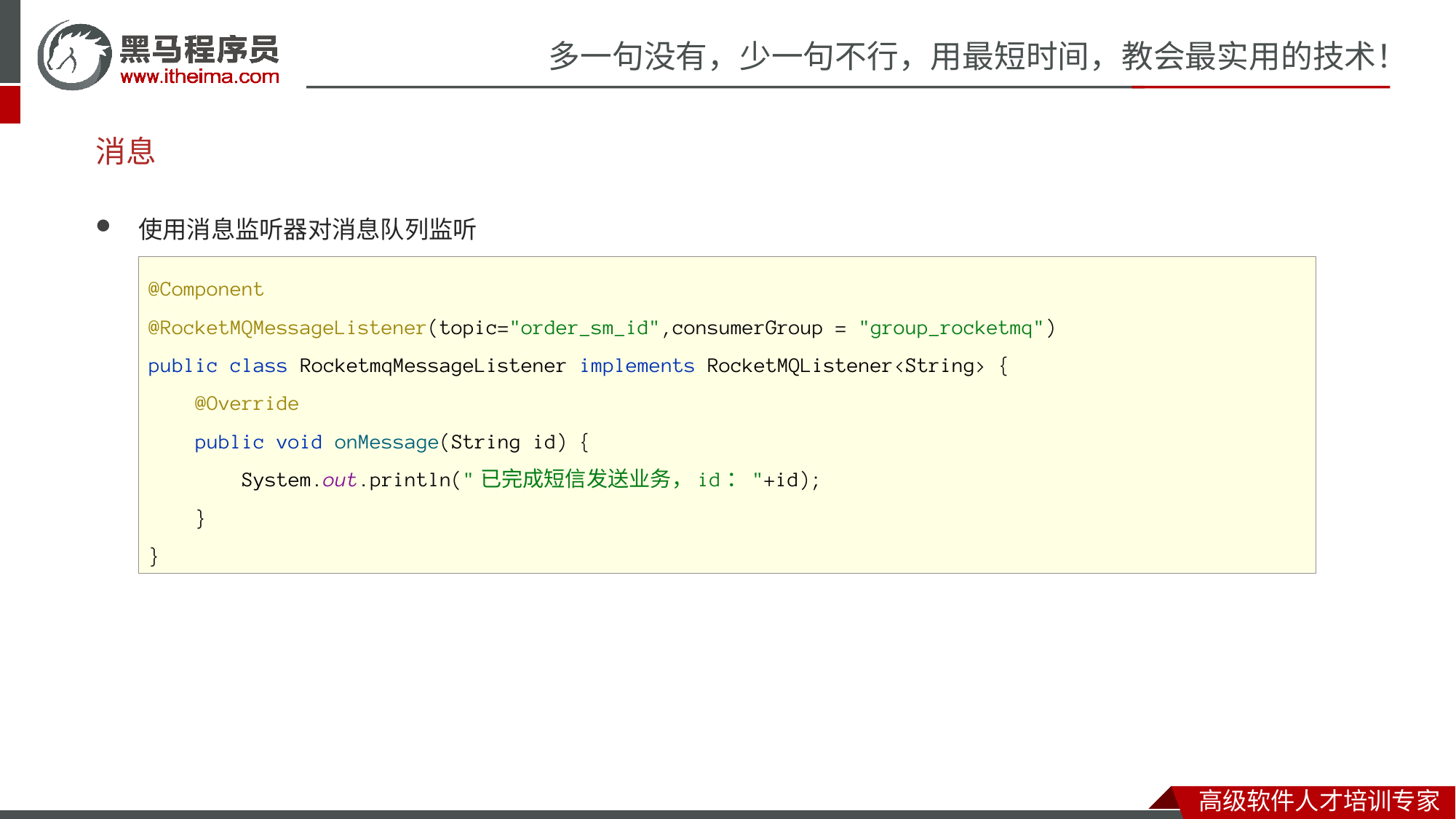

# 消息
使用消息监听器对消息队列监听
@Component
@RocketMQMessageListener(topic="order_sm_id",consumerGroup = "group_rocketmq")
public class RocketmqMessageListener implements RocketMQListener<String> {
    @Override
    public void onMessage(String id) {
        System.out.println("已完成短信发送业务，id："+id);
    }
}